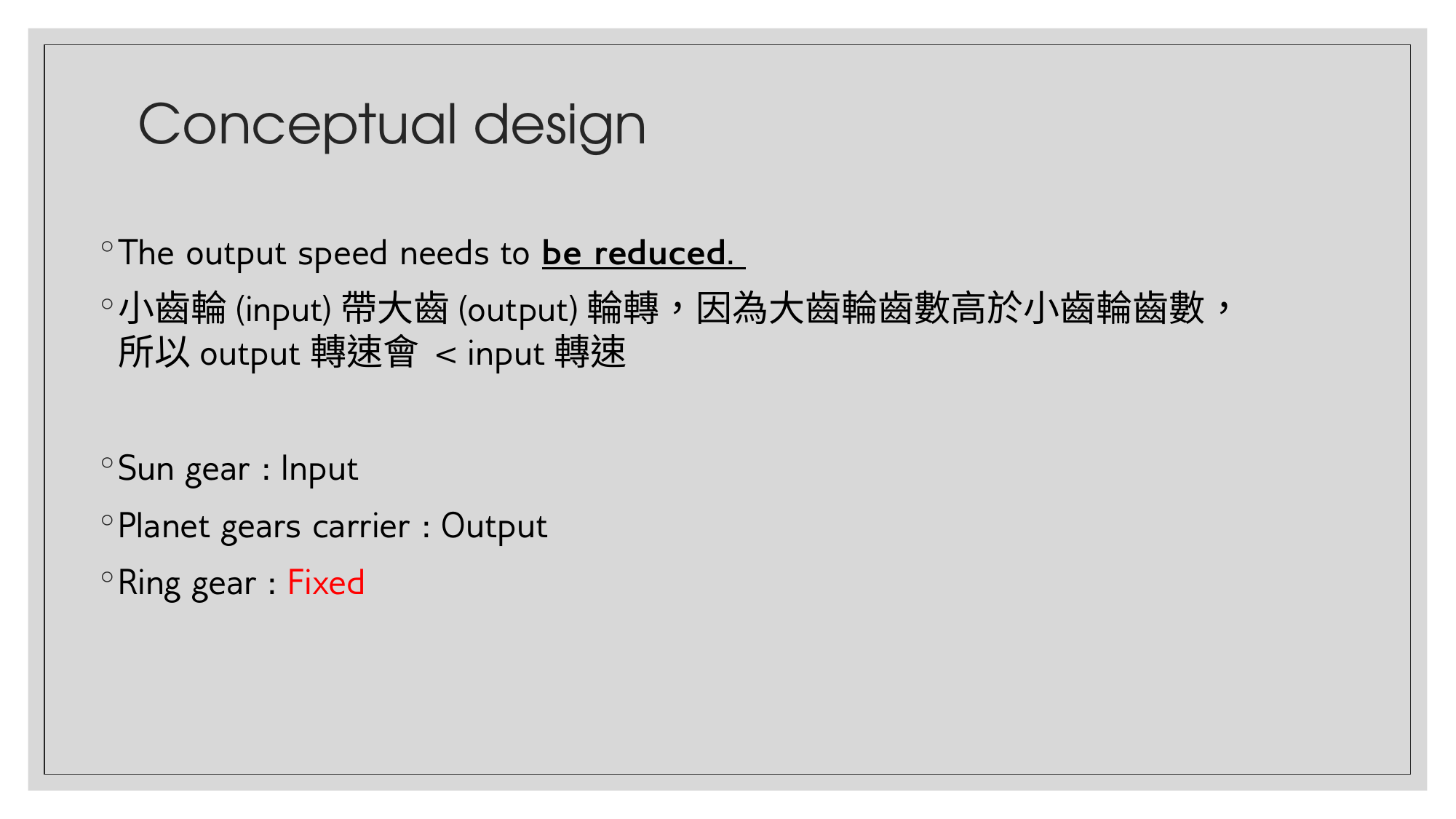

# Conceptual design
The output speed needs to be reduced.
小齒輪(input)帶大齒(output)輪轉，因為大齒輪齒數高於小齒輪齒數，所以output轉速會 < input轉速

Sun gear : Input
Planet gears carrier : Output
Ring gear : Fixed